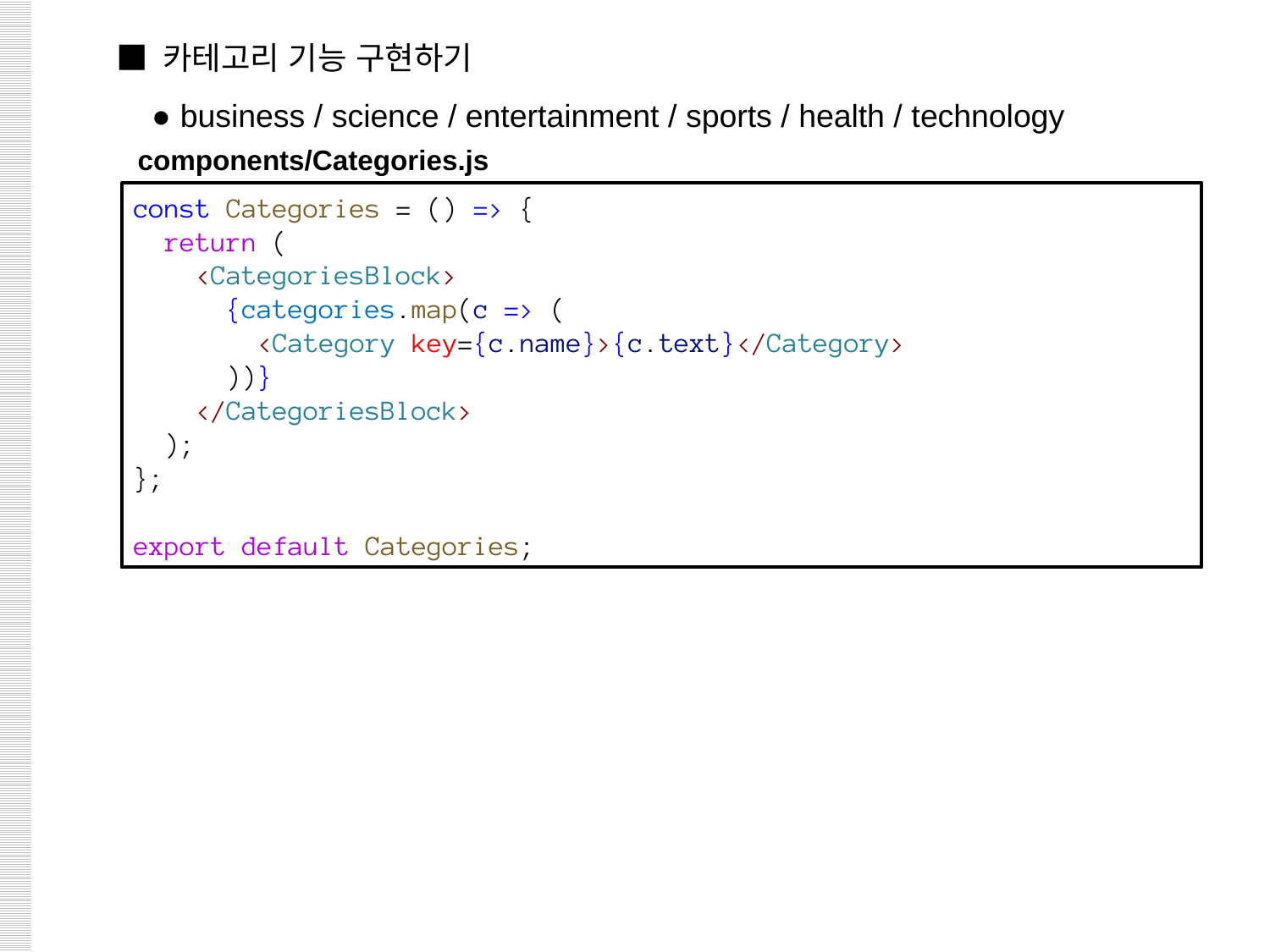

■ 카테고리 기능 구현하기
    ● business / science / entertainment / sports / health / technology
components/Categories.js
const Categories = () => {
  return (
    <CategoriesBlock>
      {categories.map(c => (
        <Category key={c.name}>{c.text}</Category>
      ))}
    </CategoriesBlock>
  );
};
export default Categories;